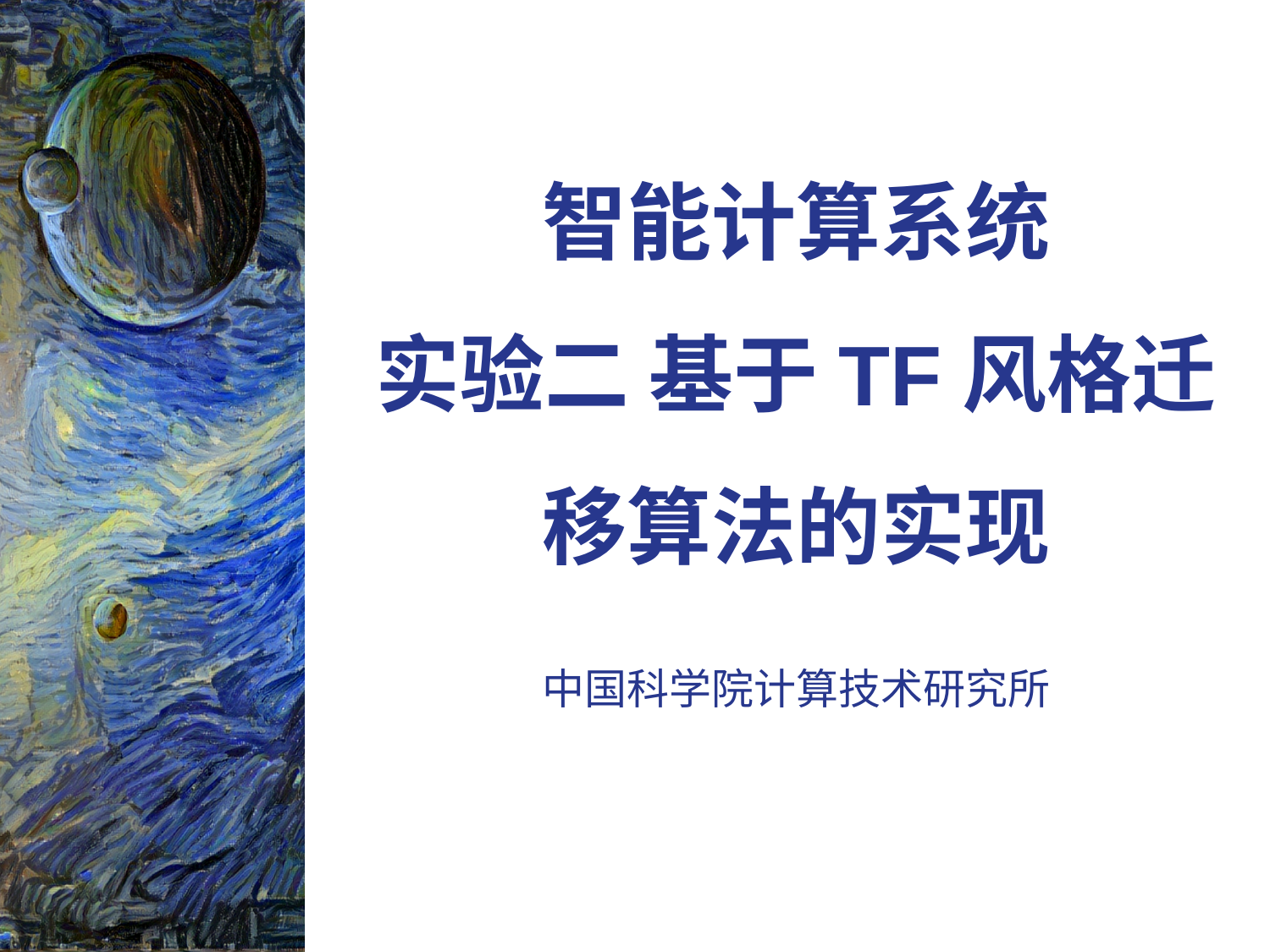

# 智能计算系统 实验二 基于TF风格迁移算法的实现
中国科学院计算技术研究所